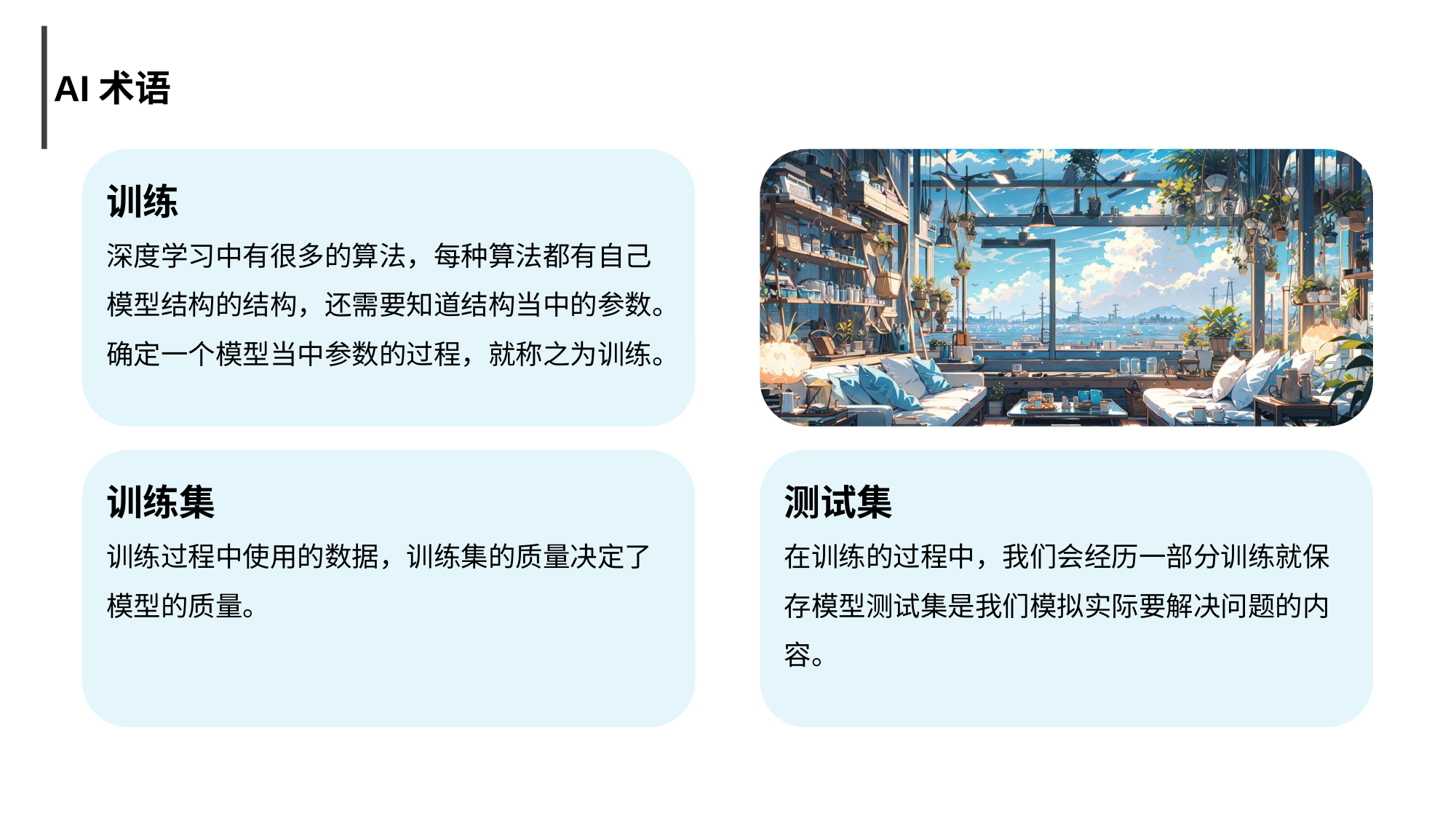

AI术语
训练
深度学习中有很多的算法，每种算法都有自己模型结构的结构，还需要知道结构当中的参数。
确定一个模型当中参数的过程，就称之为训练。

训练集
训练过程中使用的数据，训练集的质量决定了模型的质量。

测试集
在训练的过程中，我们会经历一部分训练就保存模型测试集是我们模拟实际要解决问题的内容。